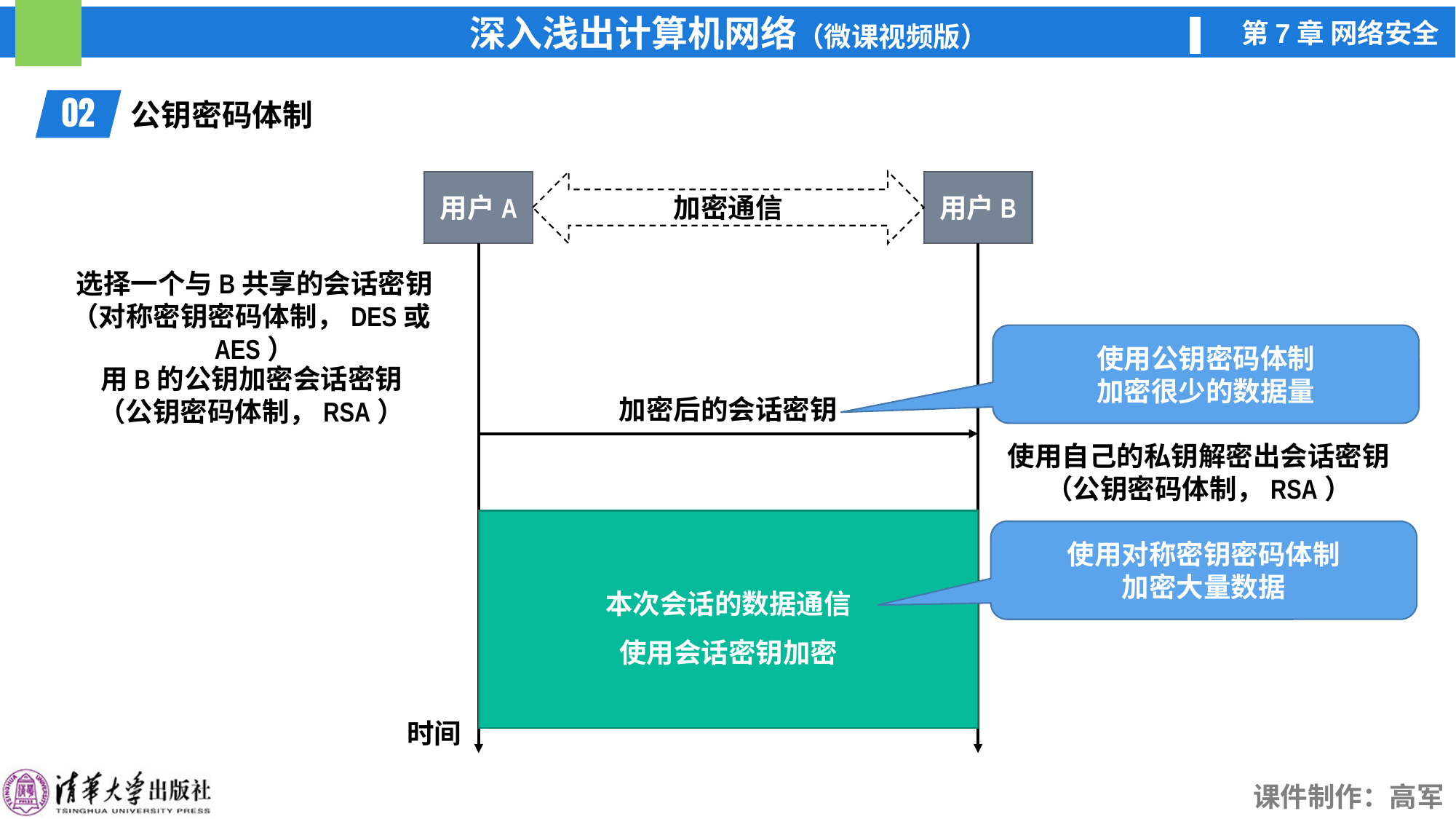

02
公钥密码体制
用户B
用户A
加密通信
时间
选择一个与B共享的会话密钥
（对称密钥密码体制，DES或AES）
使用公钥密码体制
加密很少的数据量
用B的公钥加密会话密钥
（公钥密码体制，RSA）
加密后的会话密钥
使用自己的私钥解密出会话密钥
（公钥密码体制，RSA）
本次会话的数据通信
使用会话密钥加密
使用对称密钥密码体制
加密大量数据